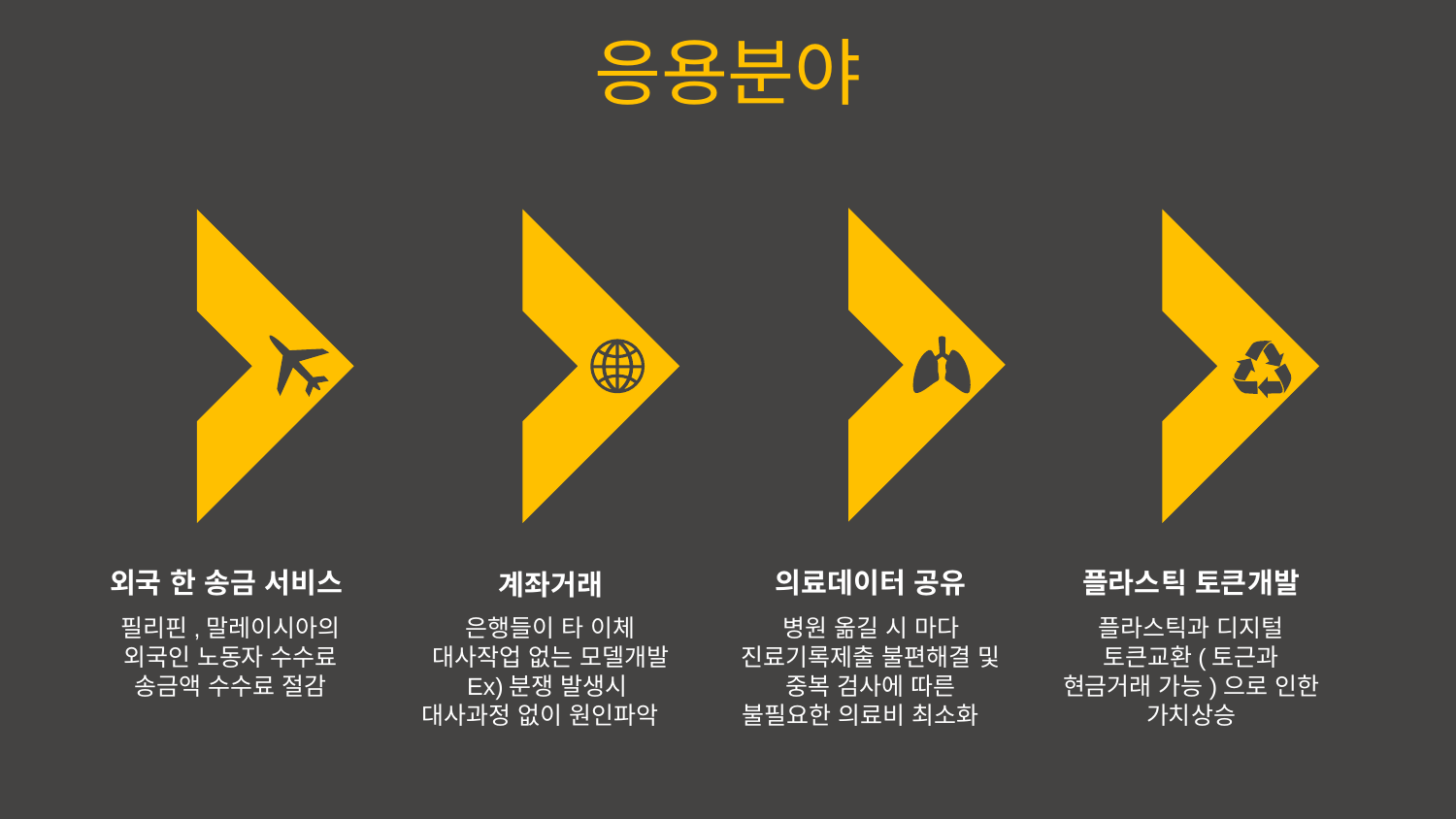

응용분야

외국 한 송금 서비스
필리핀,말레이시아의 외국인 노동자 수수료 송금액 수수료 절감

의료데이터 공유
병원 옮길 시 마다 진료기록제출 불편해결 및 중복 검사에 따른 불필요한 의료비 최소화
플라스틱 토큰개발
플라스틱과 디지털 토큰교환(토근과 현금거래 가능)으로 인한 가치상승
계좌거래
은행들이 타 이체 대사작업 없는 모델개발
Ex)분쟁 발생시  대사과정 없이 원인파악